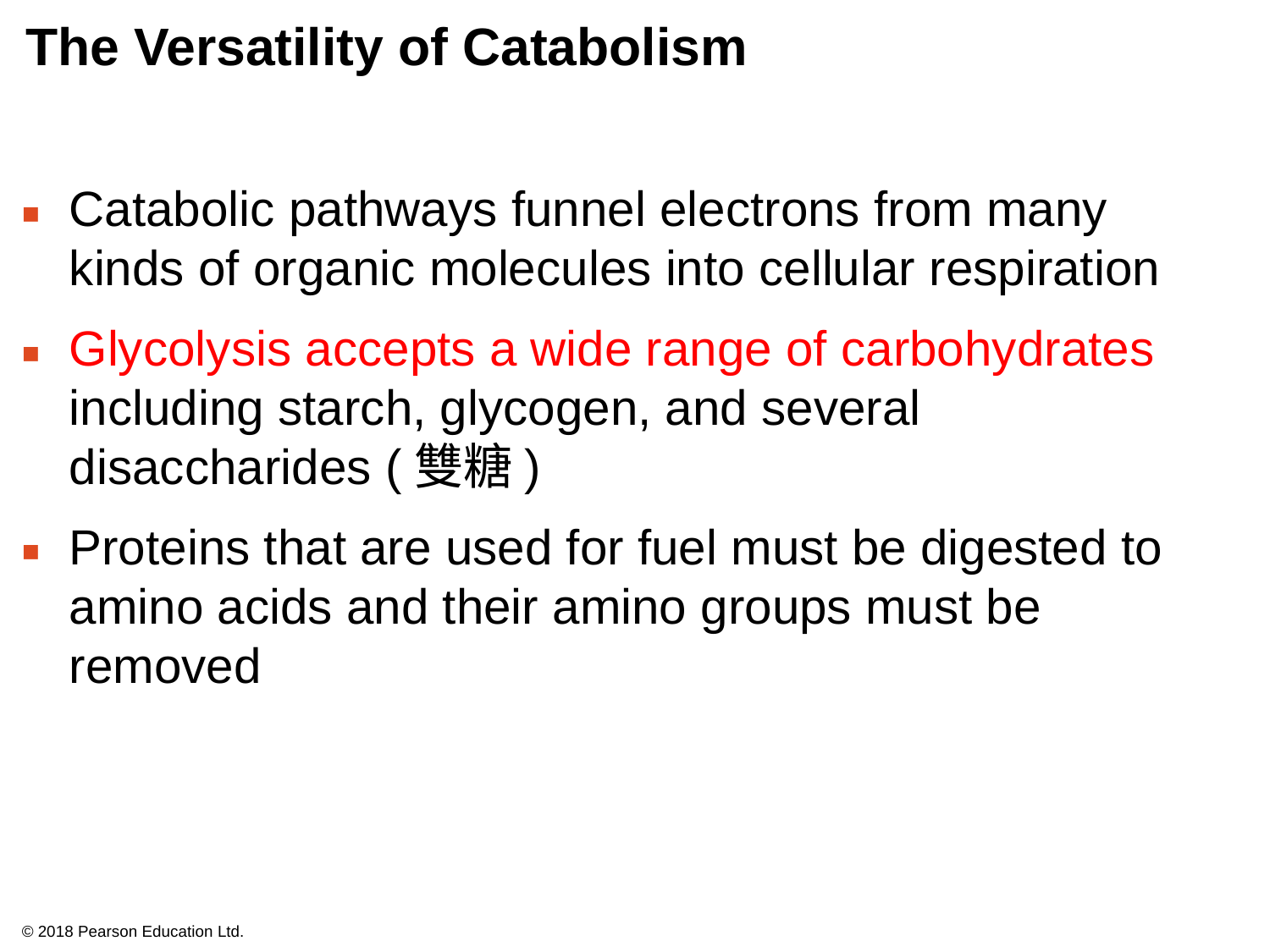

# The Versatility of Catabolism
Catabolic pathways funnel electrons from many kinds of organic molecules into cellular respiration
Glycolysis accepts a wide range of carbohydrates including starch, glycogen, and several disaccharides (雙糖)
Proteins that are used for fuel must be digested to amino acids and their amino groups must be removed
© 2018 Pearson Education Ltd.